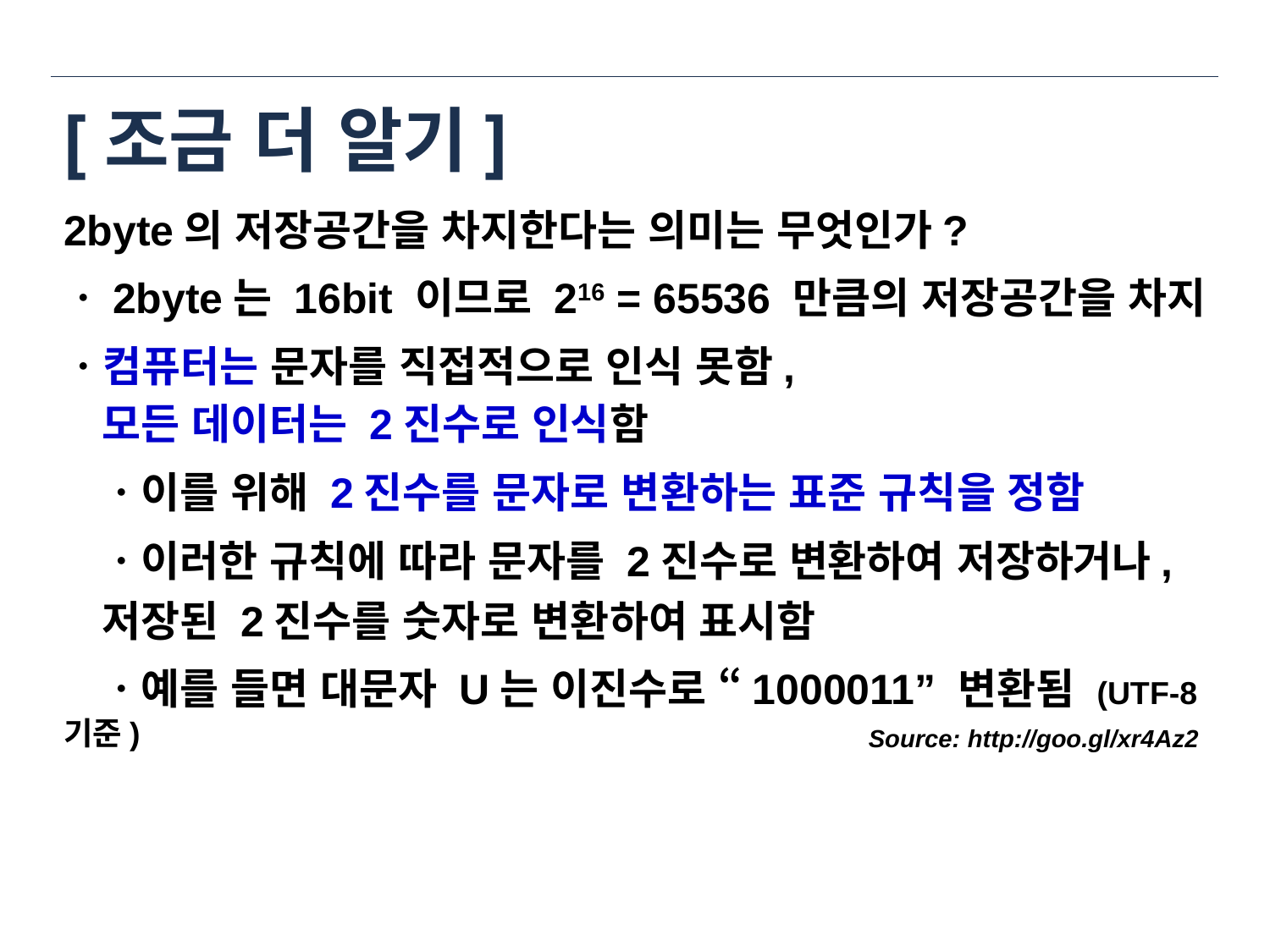

# [조금 더 알기]
2byte의 저장공간을 차지한다는 의미는 무엇인가?
ㆍ2byte는 16bit 이므로 216 = 65536 만큼의 저장공간을 차지
ㆍ컴퓨터는 문자를 직접적으로 인식 못함,
모든 데이터는 2진수로 인식함
ㆍ이를 위해 2진수를 문자로 변환하는 표준 규칙을 정함
ㆍ이러한 규칙에 따라 문자를 2진수로 변환하여 저장하거나,
저장된 2진수를 숫자로 변환하여 표시함
ㆍ예를 들면 대문자 U는 이진수로 “1000011” 변환됨 (UTF-8기준)
Source: http://goo.gl/xr4Az2